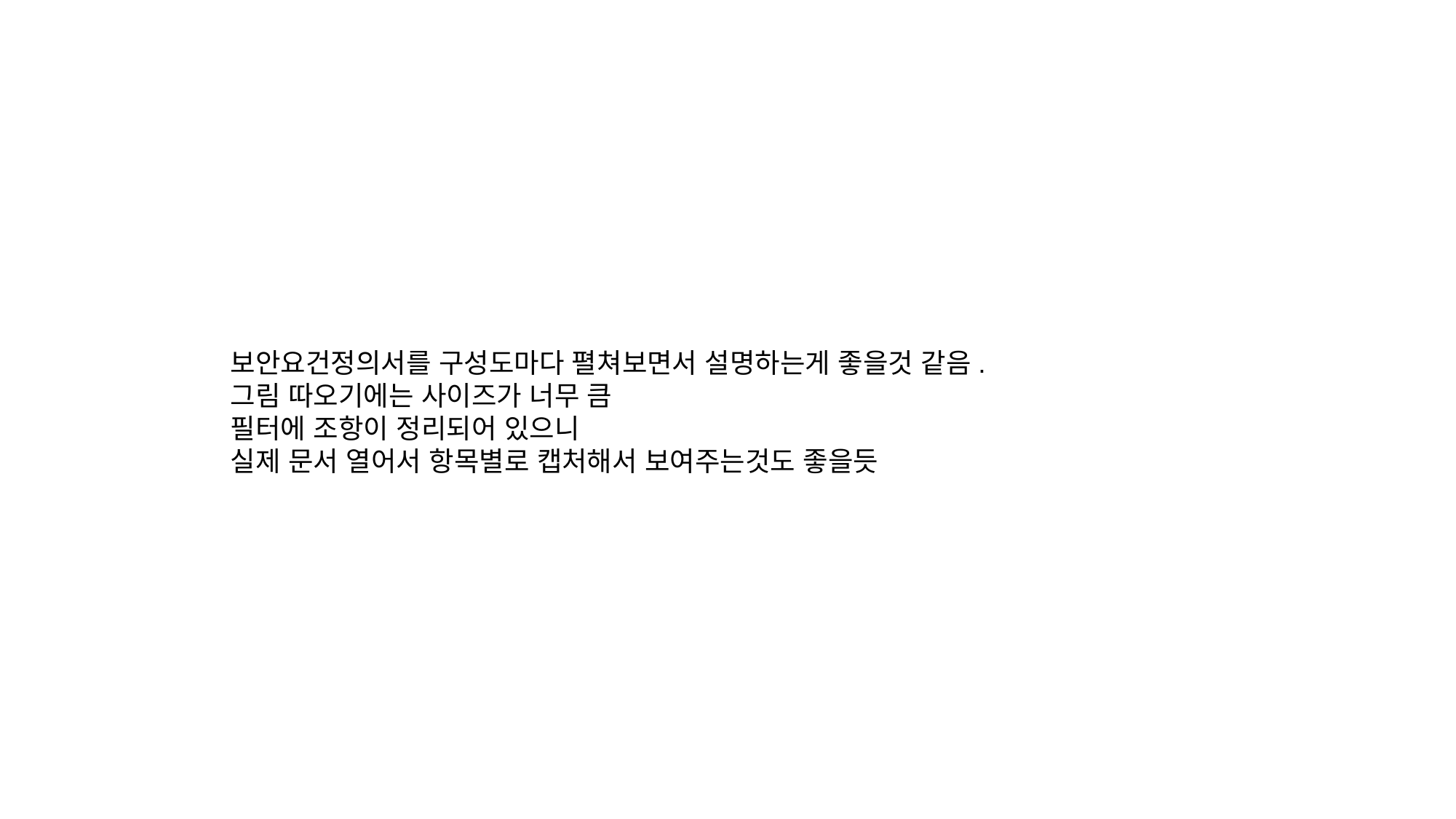

보안요건정의서를 구성도마다 펼쳐보면서 설명하는게 좋을것 같음.
그림 따오기에는 사이즈가 너무 큼
필터에 조항이 정리되어 있으니
실제 문서 열어서 항목별로 캡처해서 보여주는것도 좋을듯